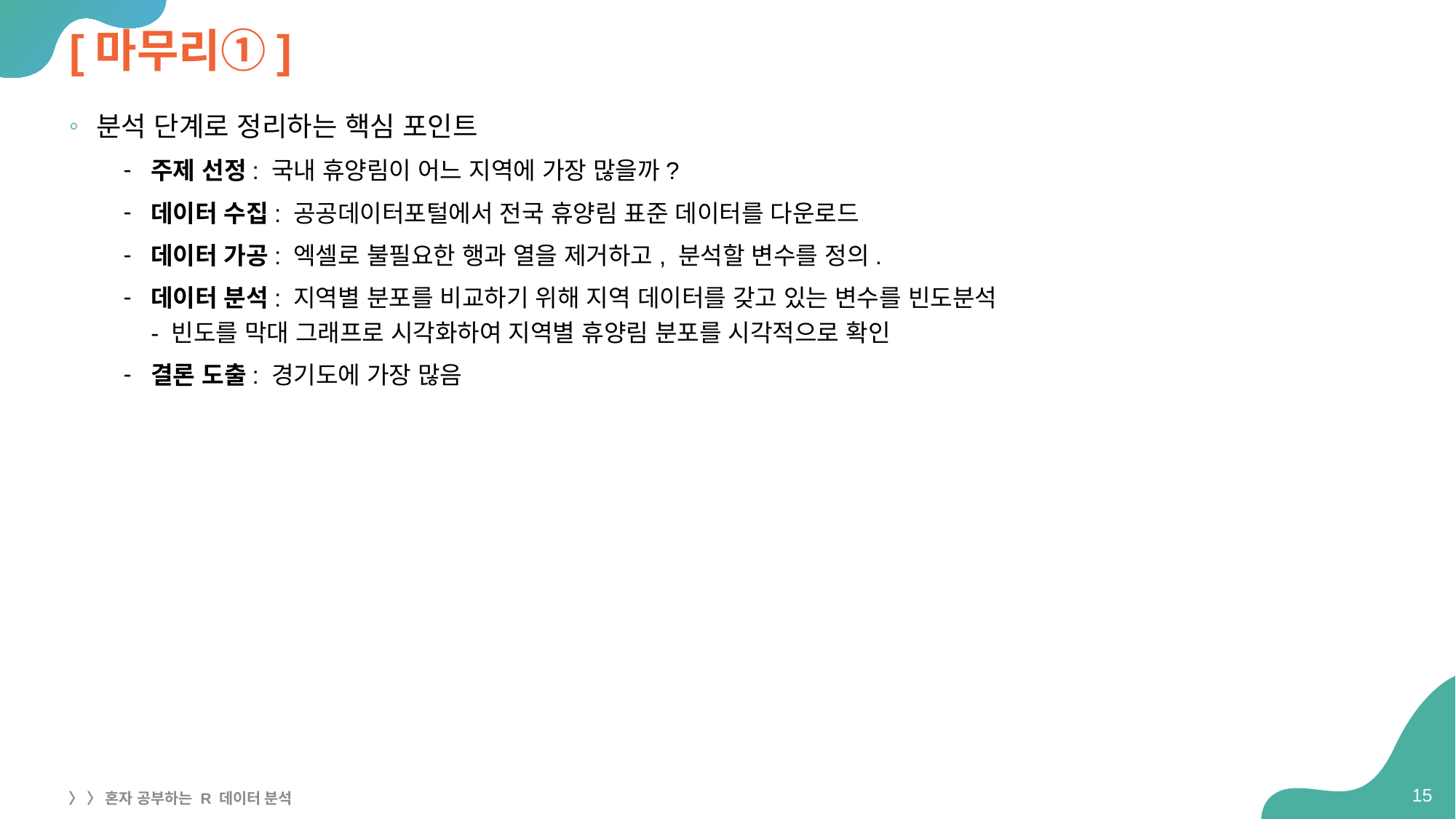

# [마무리①]
분석 단계로 정리하는 핵심 포인트
주제 선정: 국내 휴양림이 어느 지역에 가장 많을까?
데이터 수집: 공공데이터포털에서 전국 휴양림 표준 데이터를 다운로드
데이터 가공: 엑셀로 불필요한 행과 열을 제거하고, 분석할 변수를 정의.
데이터 분석: 지역별 분포를 비교하기 위해 지역 데이터를 갖고 있는 변수를 빈도분석
- 빈도를 막대 그래프로 시각화하여 지역별 휴양림 분포를 시각적으로 확인
결론 도출: 경기도에 가장 많음
15
〉 〉 혼자 공부하는 R 데이터 분석